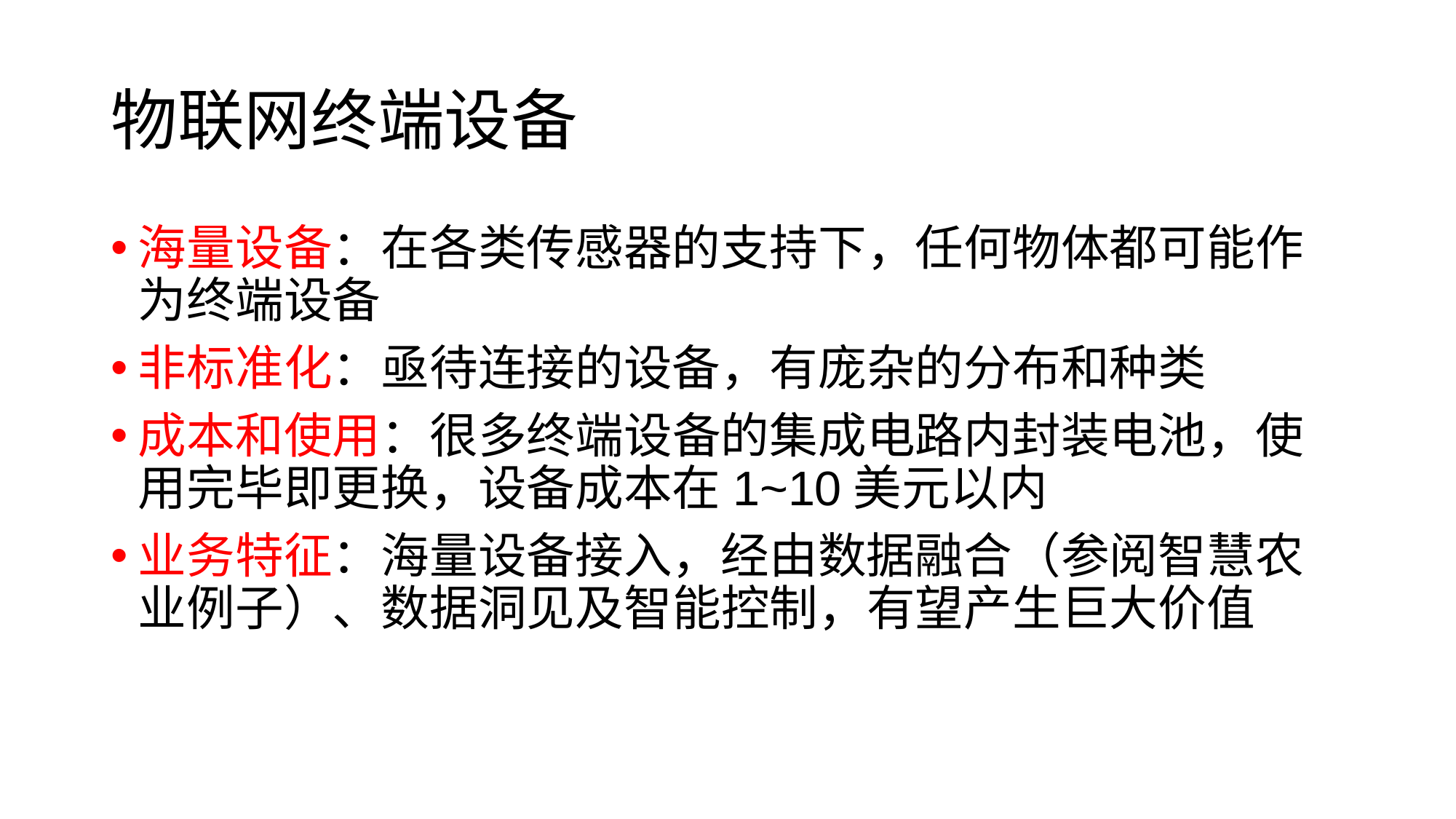

# 物联网终端设备
海量设备：在各类传感器的支持下，任何物体都可能作为终端设备
非标准化：亟待连接的设备，有庞杂的分布和种类
成本和使用：很多终端设备的集成电路内封装电池，使用完毕即更换，设备成本在1~10美元以内
业务特征：海量设备接入，经由数据融合（参阅智慧农业例子）、数据洞见及智能控制，有望产生巨大价值